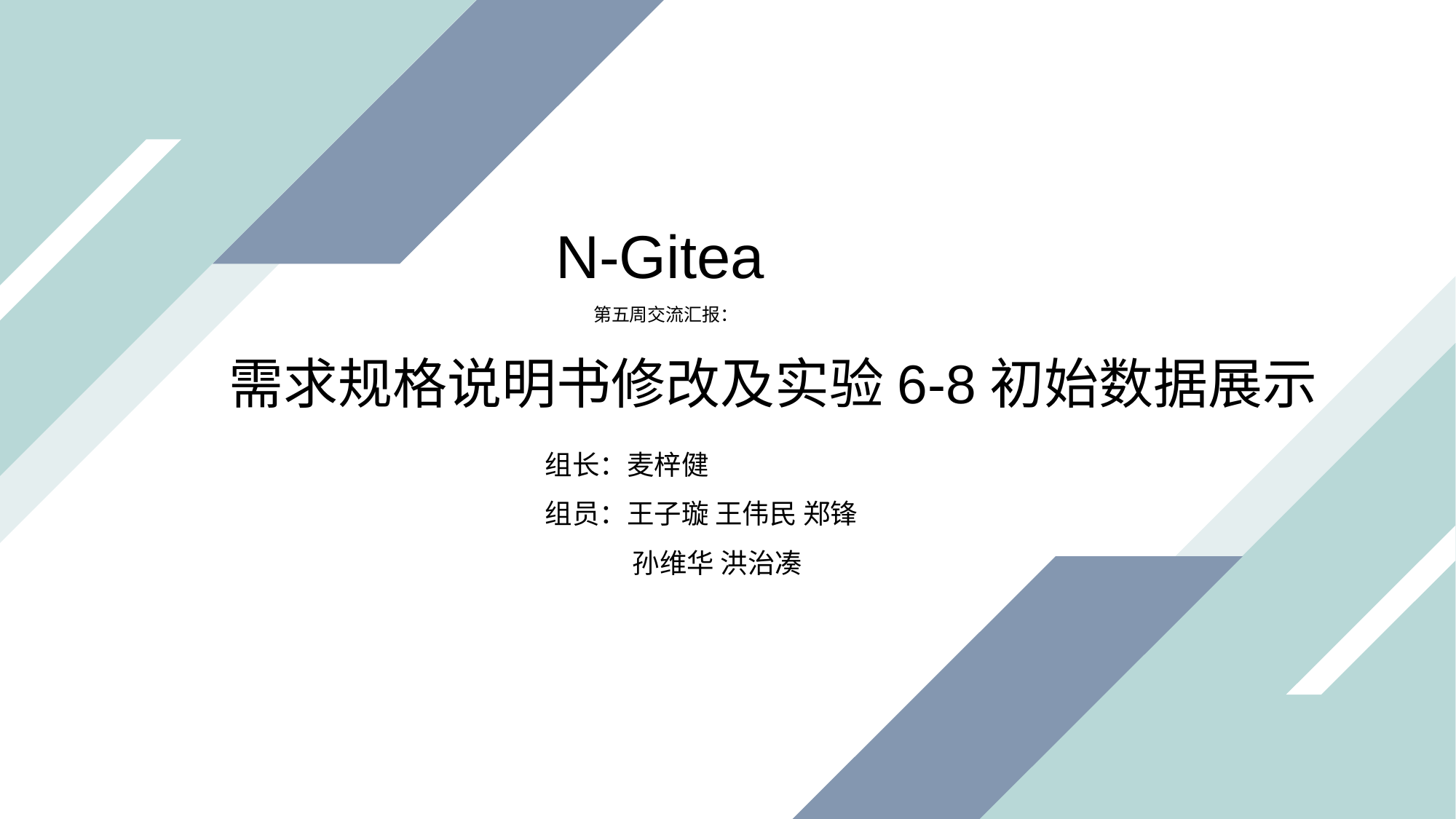

N-Gitea

第五周交流汇报：

需求规格说明书修改及实验6-8初始数据展示
组长：麦梓健
组员：王子璇 王伟民 郑锋
             孙维华 洪治凑